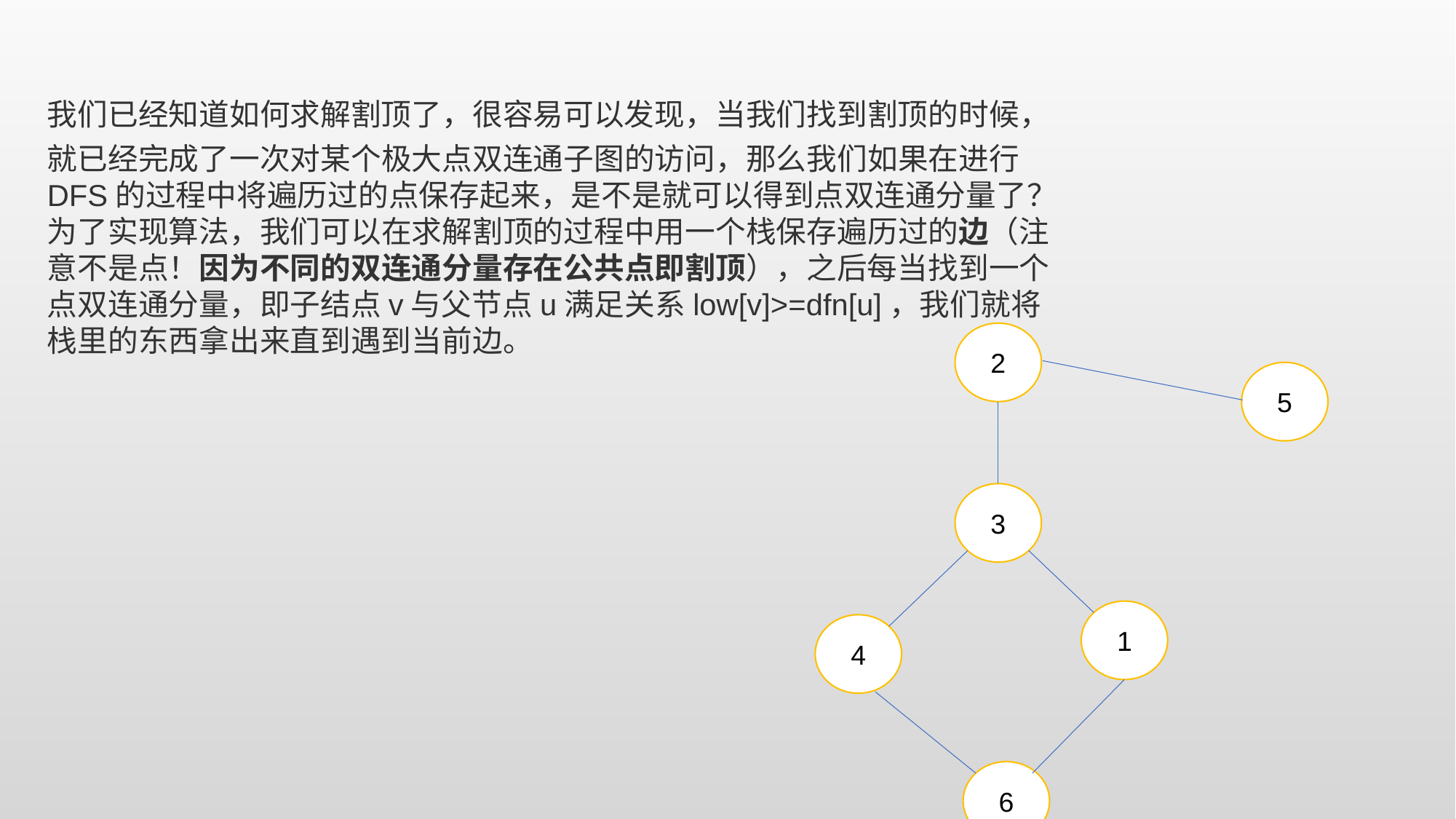

我们已经知道如何求解割顶了，很容易可以发现，当我们找到割顶的时候，就已经完成了一次对某个极大点双连通子图的访问，那么我们如果在进行DFS的过程中将遍历过的点保存起来，是不是就可以得到点双连通分量了？为了实现算法，我们可以在求解割顶的过程中用一个栈保存遍历过的边（注意不是点！因为不同的双连通分量存在公共点即割顶），之后每当找到一个点双连通分量，即子结点v与父节点u满足关系low[v]>=dfn[u]，我们就将栈里的东西拿出来直到遇到当前边。
2
5
3
1
4
6